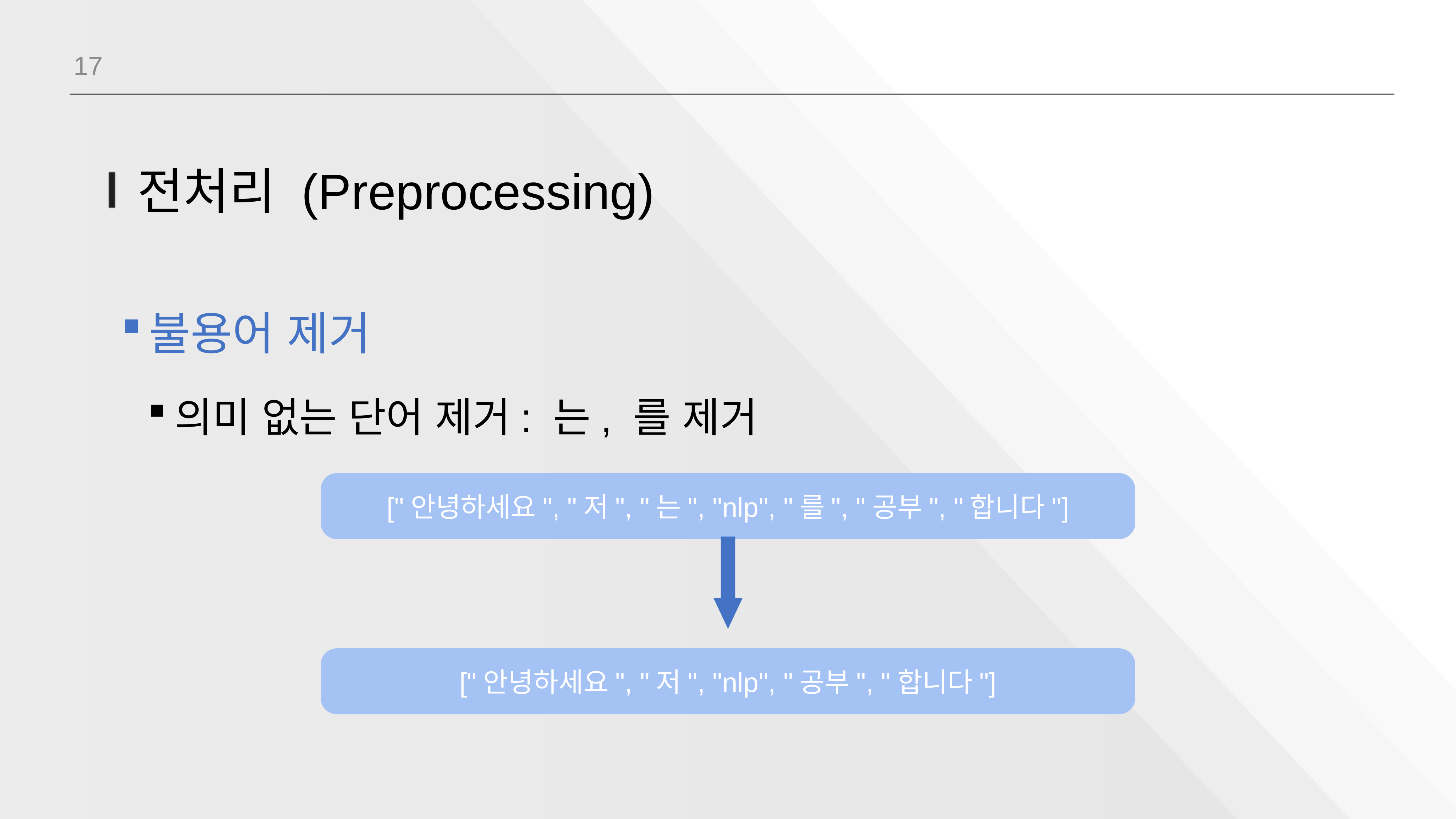

17
# 전처리 (Preprocessing)
불용어 제거
의미 없는 단어 제거: 는, 를 제거

["안녕하세요", "저", "는", "nlp", "를", "공부", "합니다"]

["안녕하세요", "저", "nlp", "공부", "합니다"]